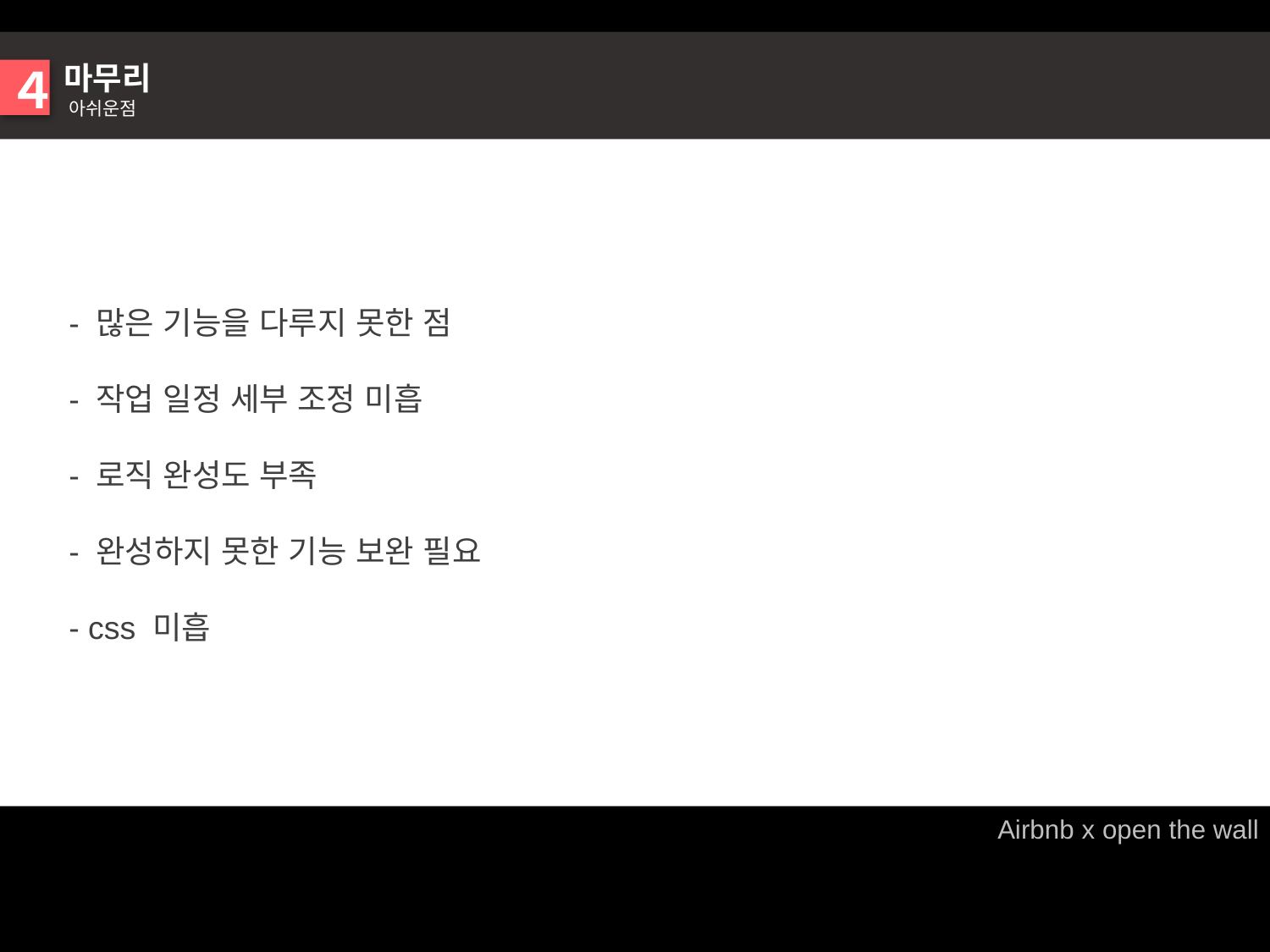

마무리
４
아쉬운점
- 많은 기능을 다루지 못한 점

- 작업 일정 세부 조정 미흡

- 로직 완성도 부족

- 완성하지 못한 기능 보완 필요

- css 미흡